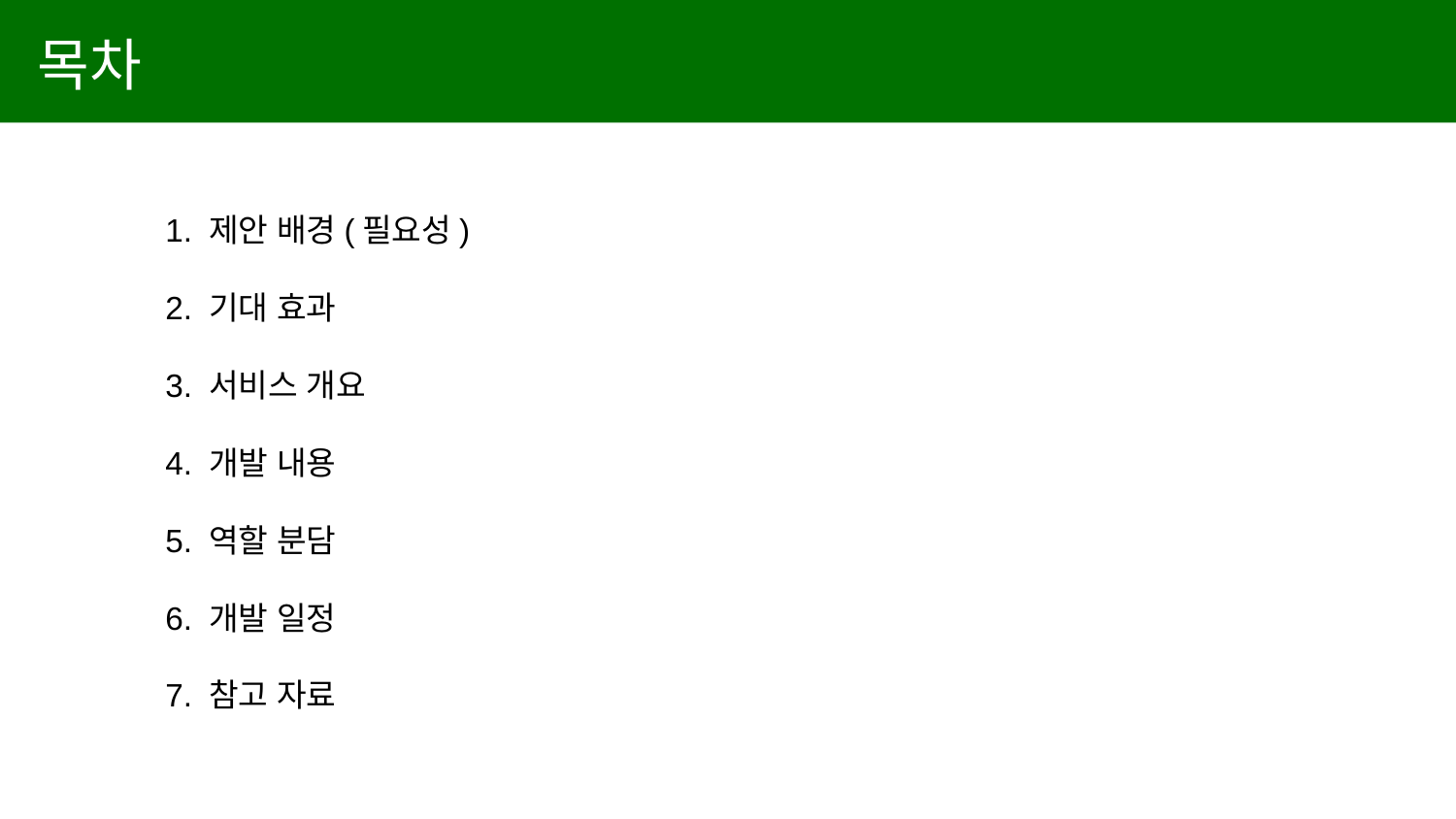

목차
 제안 배경(필요성)

 기대 효과

 서비스 개요

 개발 내용

 역할 분담

 개발 일정

 참고 자료